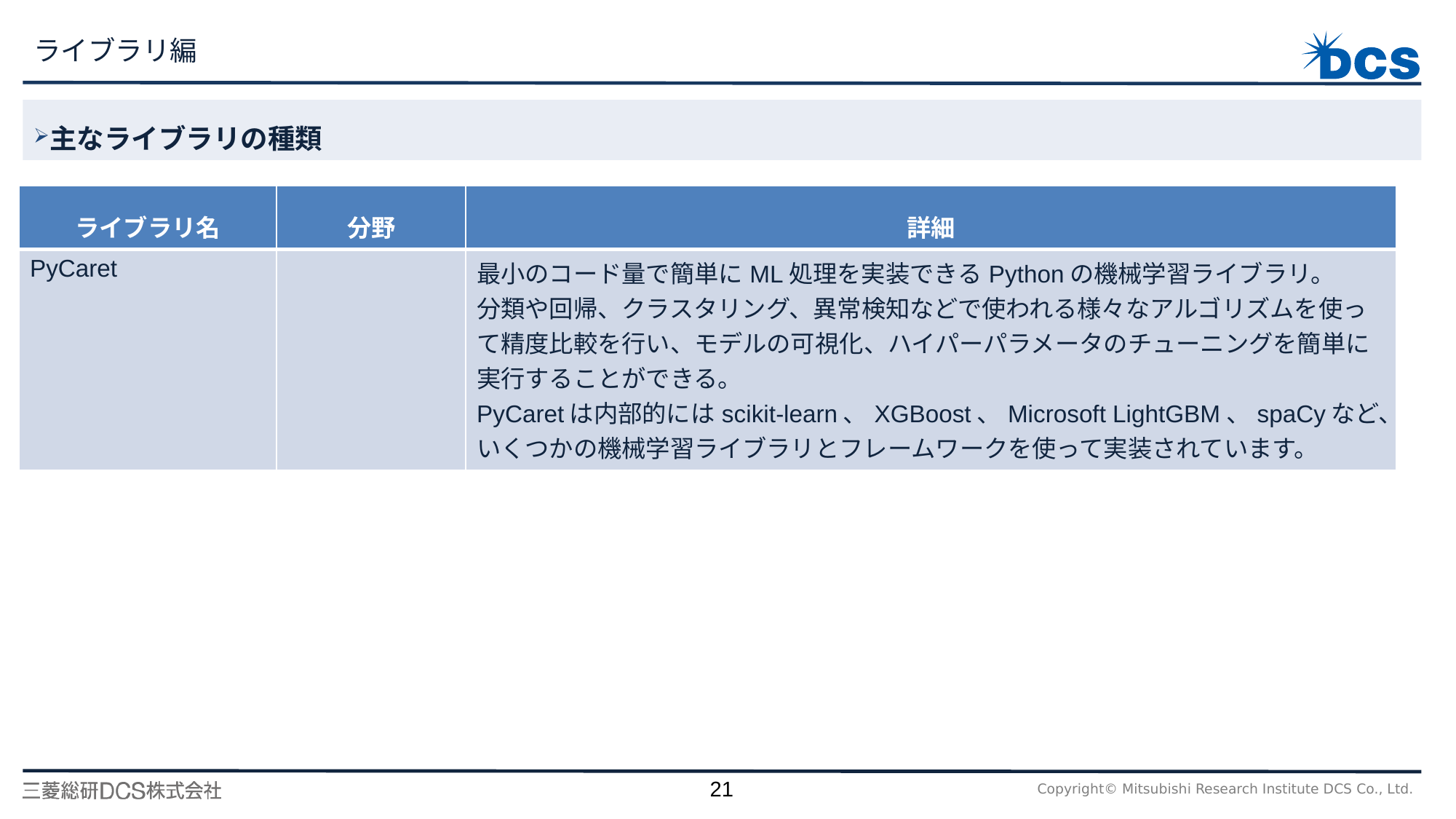

# ライブラリ編
主なライブラリの種類
| ライブラリ名 | 分野 | 詳細 |
| --- | --- | --- |
| PyCaret |  | 最小のコード量で簡単にML処理を実装できるPythonの機械学習ライブラリ。 分類や回帰、クラスタリング、異常検知などで使われる様々なアルゴリズムを使って精度比較を行い、モデルの可視化、ハイパーパラメータのチューニングを簡単に実行することができる。 PyCaretは内部的にはscikit-learn、XGBoost、Microsoft LightGBM、spaCyなど、いくつかの機械学習ライブラリとフレームワークを使って実装されています。 |